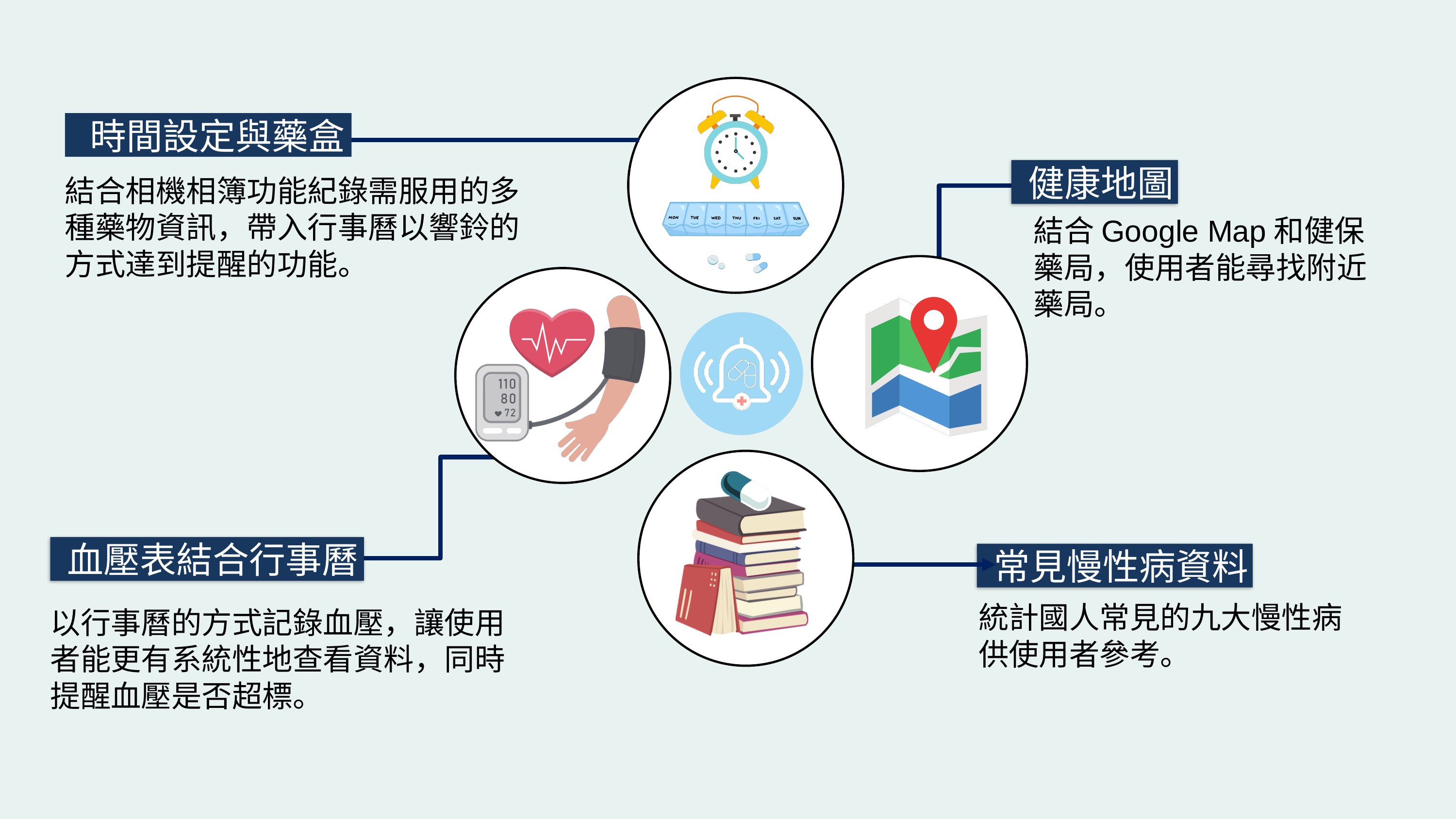

時間設定與藥盒
 健康地圖
結合相機相簿功能紀錄需服用的多種藥物資訊，帶入行事曆以響鈴的方式達到提醒的功能。

結合Google Map和健保藥局，使用者能尋找附近藥局。

 血壓表結合行事曆
 常見慢性病資料
統計國人常見的九大慢性病供使用者參考。
以行事曆的方式記錄血壓，讓使用者能更有系統性地查看資料，同時提醒血壓是否超標。